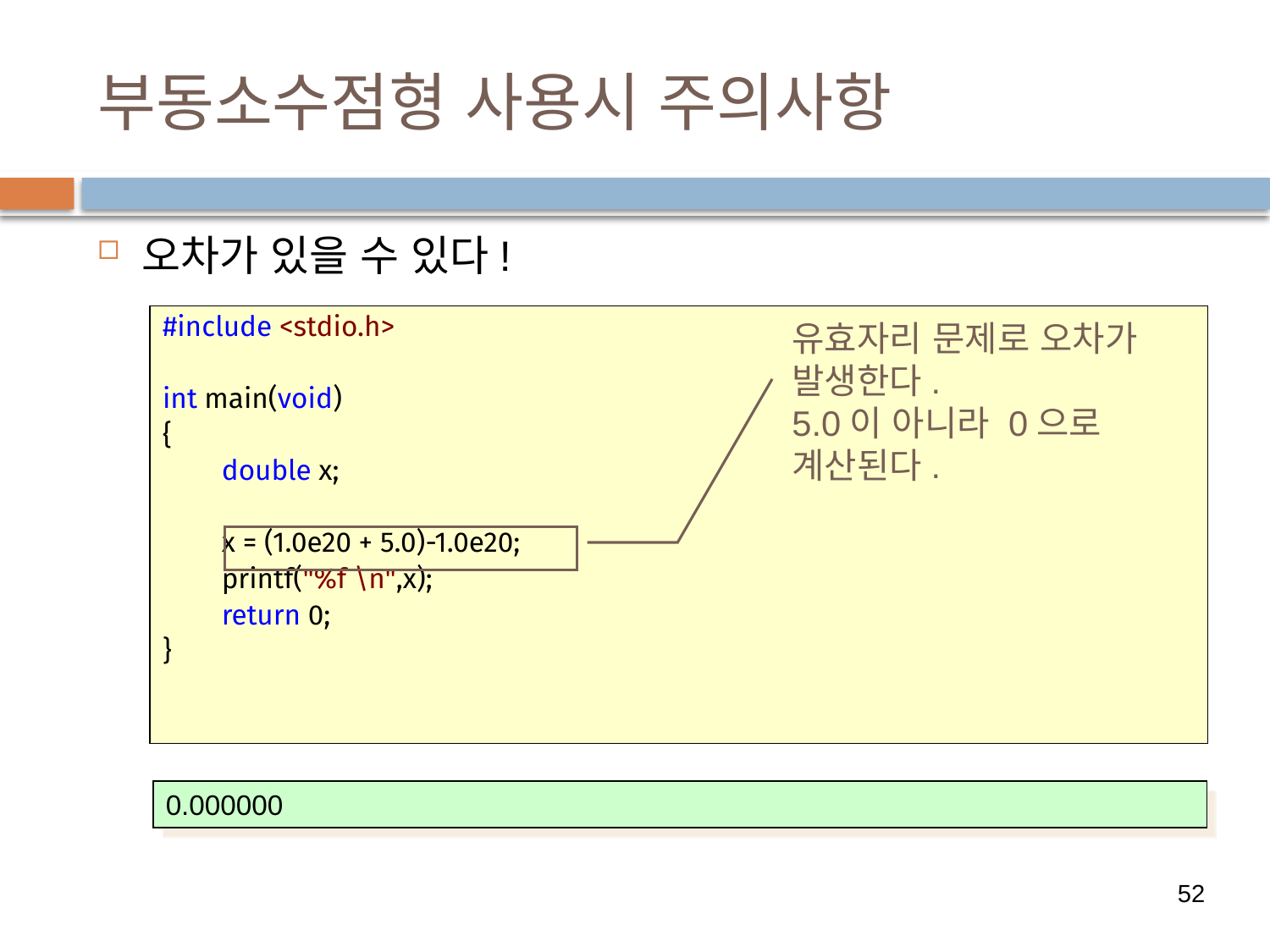

# 부동소수점형 사용시 주의사항
오차가 있을 수 있다!
#include <stdio.h>

int main(void)
{
        double x;

        x = (1.0e20 + 5.0)-1.0e20;
        printf("%f \n",x);
        return 0;
}
유효자리 문제로 오차가 발생한다.
5.0이 아니라 0으로 계산된다.

0.000000
52